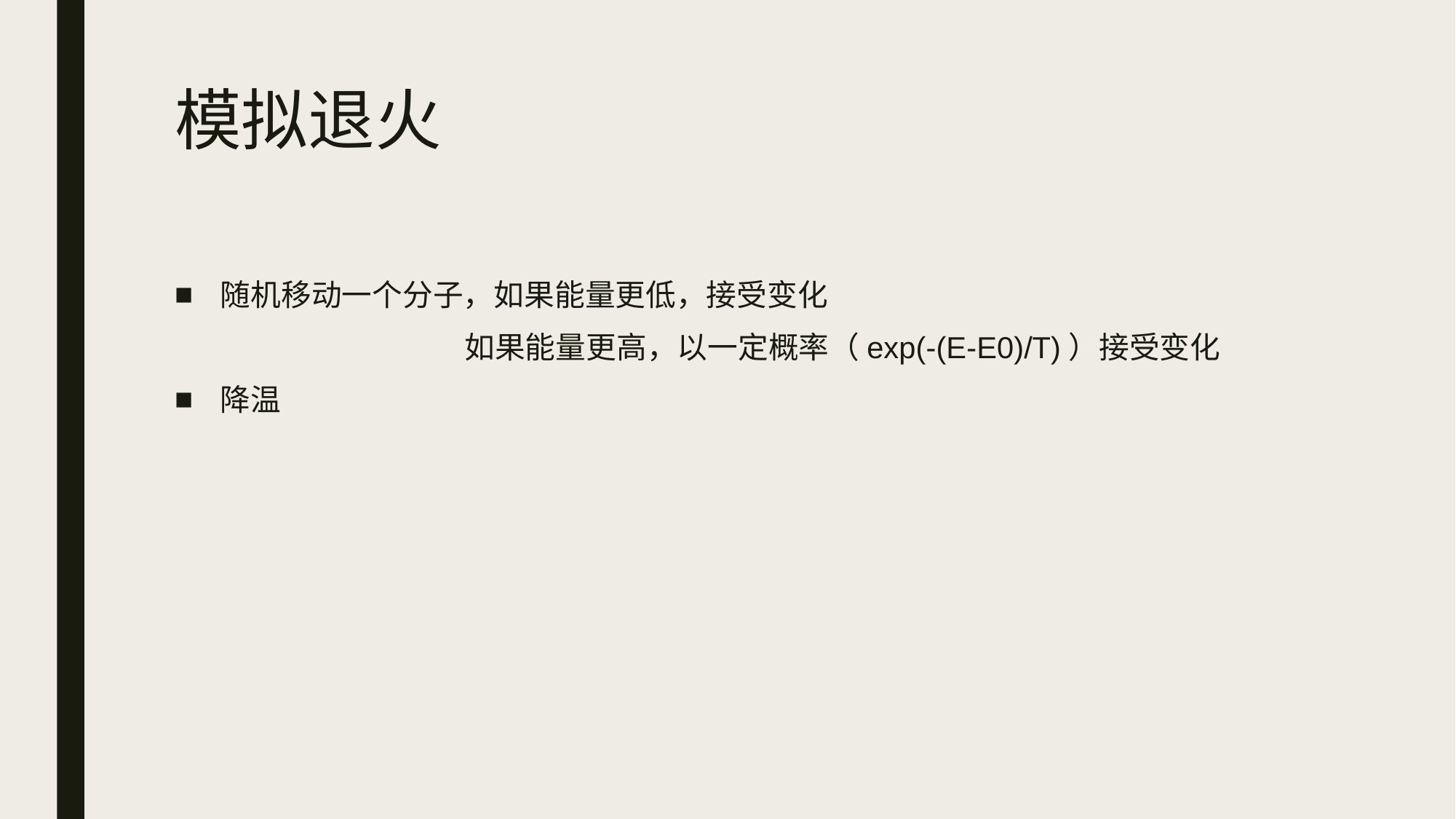

# 模拟退火
随机移动一个分子，如果能量更低，接受变化
                                          如果能量更高，以一定概率（exp(-(E-E0)/T)）接受变化
降温